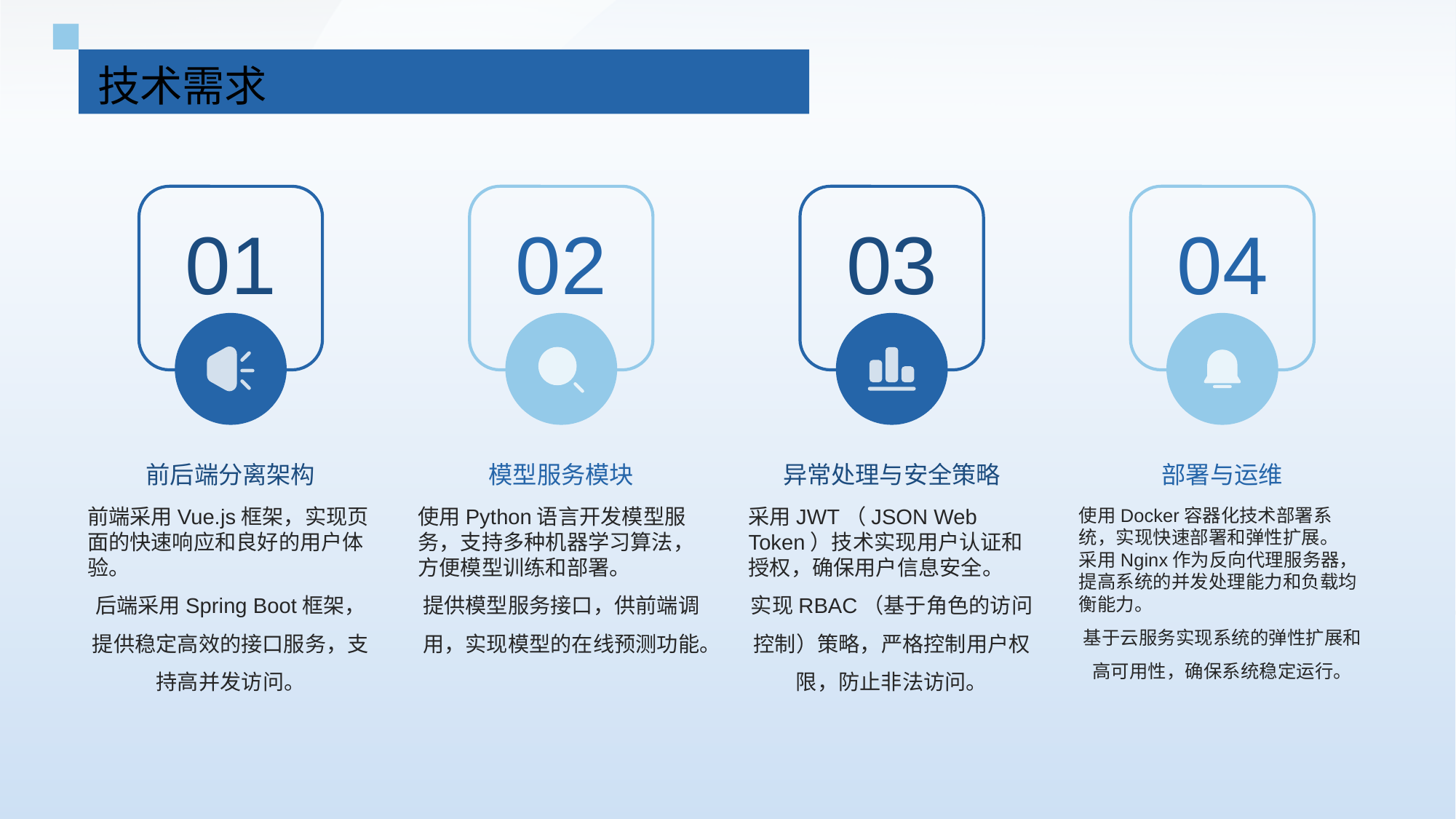

技术需求

01
02
03
04

前后端分离架构
模型服务模块
异常处理与安全策略
部署与运维
前端采用Vue.js框架，实现页面的快速响应和良好的用户体验。
后端采用Spring Boot框架，提供稳定高效的接口服务，支持高并发访问。
使用Python语言开发模型服务，支持多种机器学习算法，方便模型训练和部署。
提供模型服务接口，供前端调用，实现模型的在线预测功能。
采用JWT（JSON Web Token）技术实现用户认证和授权，确保用户信息安全。
实现RBAC（基于角色的访问控制）策略，严格控制用户权限，防止非法访问。
使用Docker容器化技术部署系统，实现快速部署和弹性扩展。
采用Nginx作为反向代理服务器，提高系统的并发处理能力和负载均衡能力。
基于云服务实现系统的弹性扩展和高可用性，确保系统稳定运行。